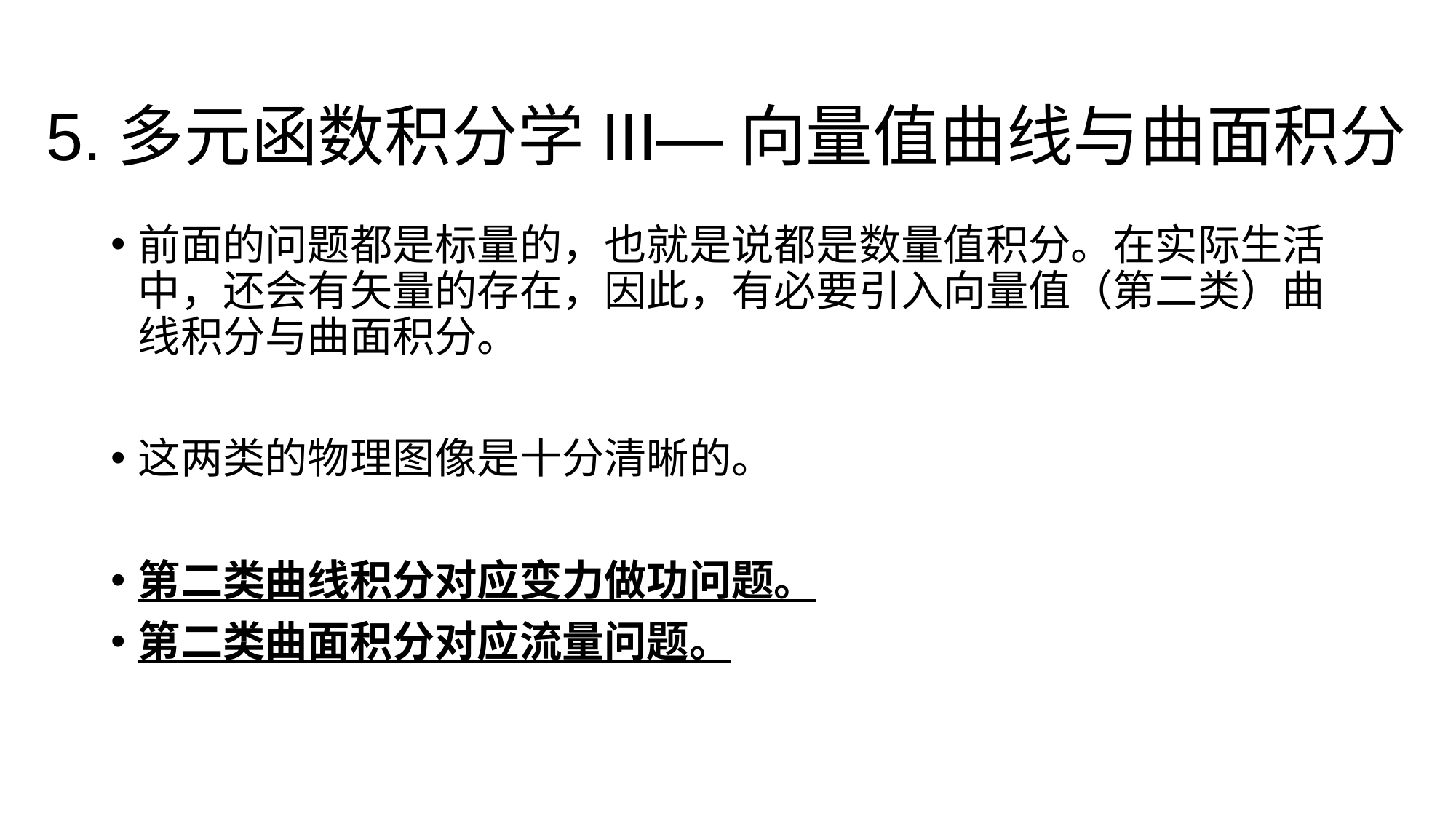

# 5.多元函数积分学III—向量值曲线与曲面积分
前面的问题都是标量的，也就是说都是数量值积分。在实际生活中，还会有矢量的存在，因此，有必要引入向量值（第二类）曲线积分与曲面积分。

这两类的物理图像是十分清晰的。

第二类曲线积分对应变力做功问题。
第二类曲面积分对应流量问题。